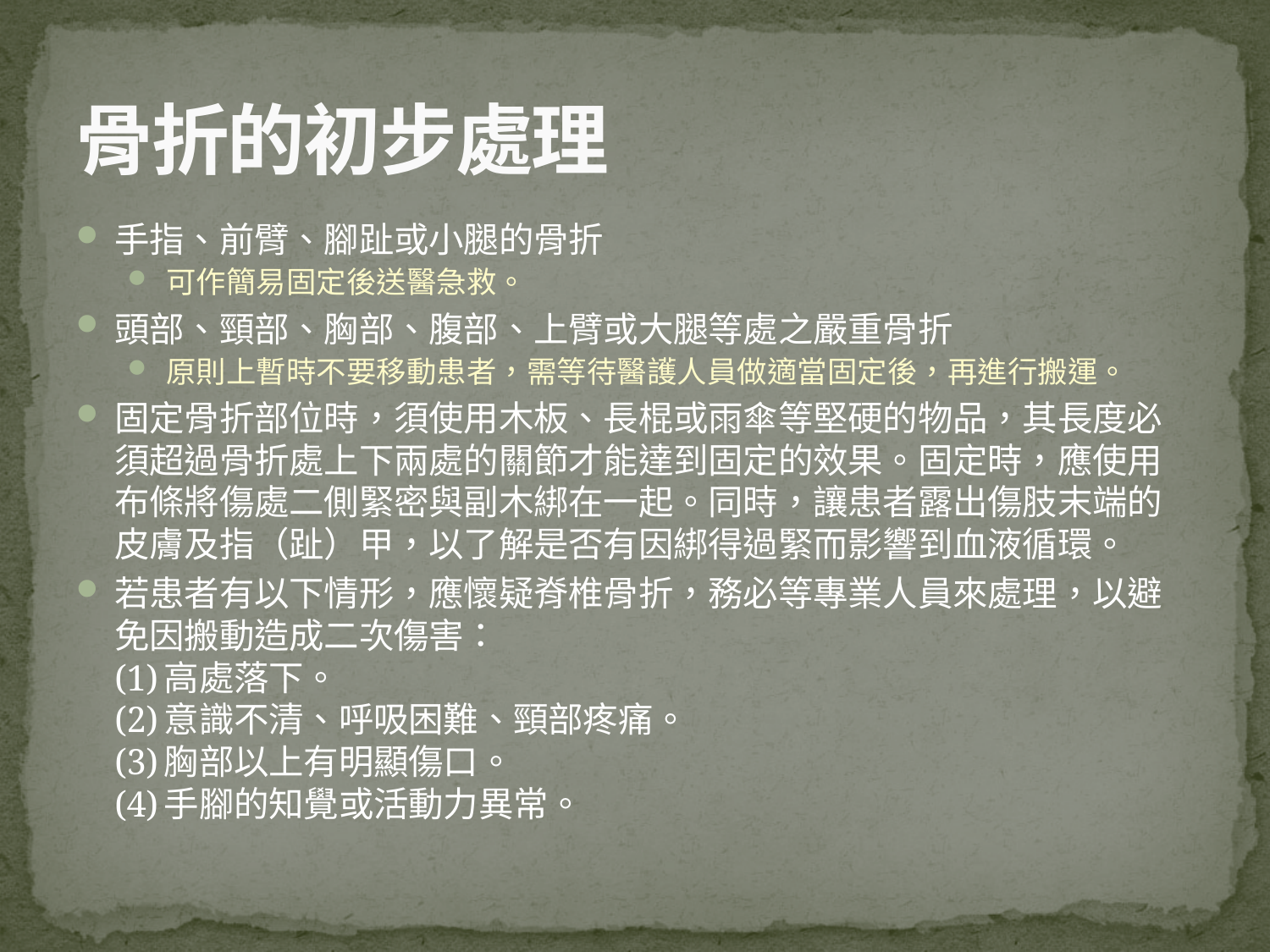

# 骨折的初步處理
手指、前臂、腳趾或小腿的骨折
可作簡易固定後送醫急救。
頭部、頸部、胸部、腹部、上臂或大腿等處之嚴重骨折
原則上暫時不要移動患者，需等待醫護人員做適當固定後，再進行搬運。
固定骨折部位時，須使用木板、長棍或雨傘等堅硬的物品，其長度必須超過骨折處上下兩處的關節才能達到固定的效果。固定時，應使用布條將傷處二側緊密與副木綁在一起。同時，讓患者露出傷肢末端的皮膚及指（趾）甲，以了解是否有因綁得過緊而影響到血液循環。
若患者有以下情形，應懷疑脊椎骨折，務必等專業人員來處理，以避免因搬動造成二次傷害：
(1)高處落下。
(2)意識不清、呼吸困難、頸部疼痛。
(3)胸部以上有明顯傷口。
(4)手腳的知覺或活動力異常。